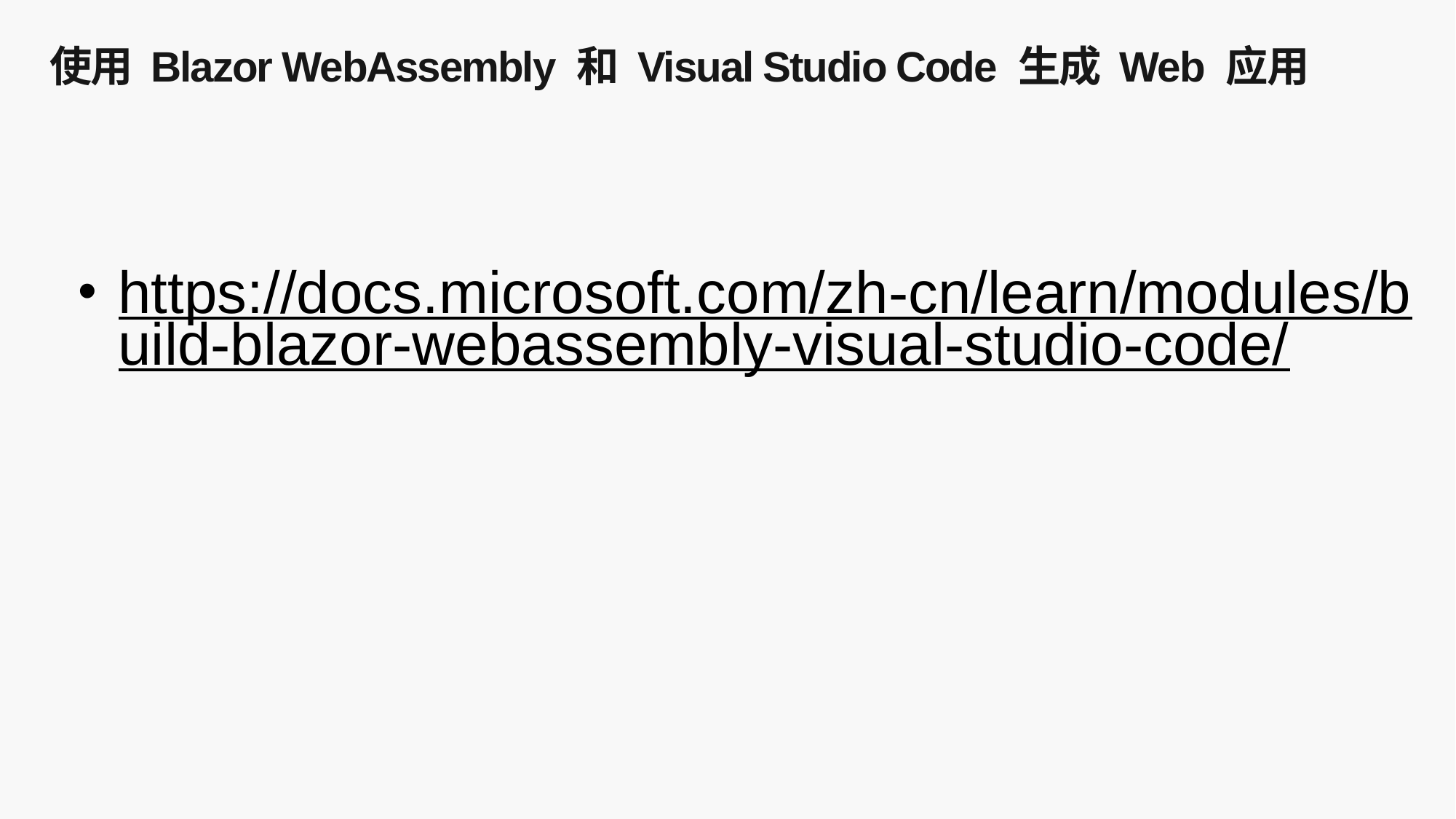

# 使用 Blazor WebAssembly 和 Visual Studio Code 生成 Web 应用
https://docs.microsoft.com/zh-cn/learn/modules/build-blazor-webassembly-visual-studio-code/